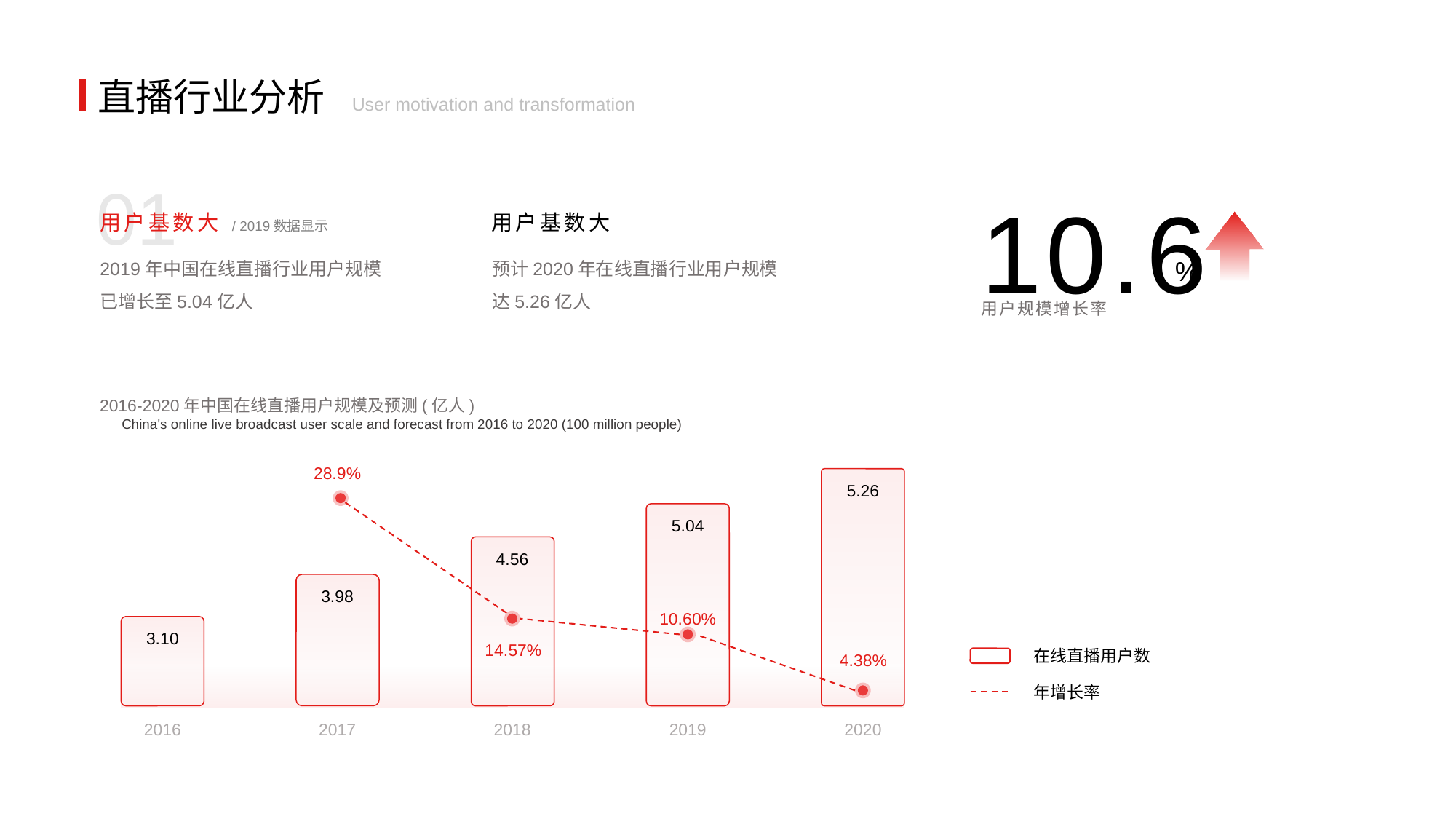

直播行业分析

User motivation and transformation
01
10.6
用户基数大
用户基数大
/ 2019数据显示

%
2019年中国在线直播行业用户规模已增长至5.04亿人
预计2020年在线直播行业用户规模达5.26亿人
用户规模增长率
2016-2020年中国在线直播用户规模及预测(亿人)
China's online live broadcast user scale and forecast from 2016 to 2020 (100 million people)
28.9%
5.26

5.04

4.56
3.98

10.60%

3.10

14.57%
在线直播用户数
4.38%

年增长率

2016
2017
2018
2019
2020